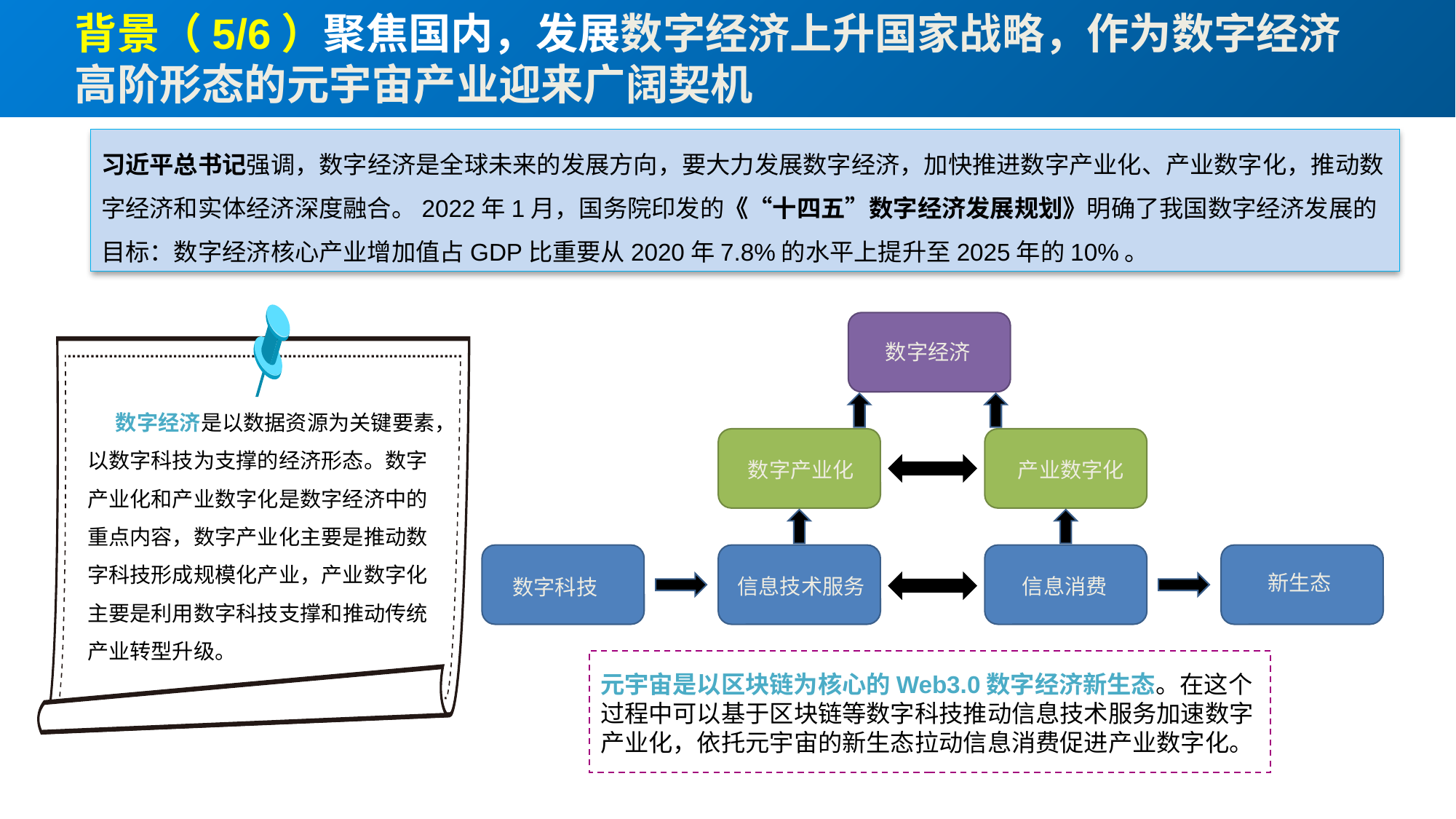

背景（5/6）聚焦国内，发展数字经济上升国家战略，作为数字经济高阶形态的元宇宙产业迎来广阔契机
习近平总书记强调，数字经济是全球未来的发展方向，要大力发展数字经济，加快推进数字产业化、产业数字化，推动数字经济和实体经济深度融合。2022年1月，国务院印发的《“十四五”数字经济发展规划》明确了我国数字经济发展的目标：数字经济核心产业增加值占GDP比重要从2020年7.8%的水平上提升至2025年的10%。

   数字经济是以数据资源为关键要素，以数字科技为支撑的经济形态。数字产业化和产业数字化是数字经济中的重点内容，数字产业化主要是推动数字科技形成规模化产业，产业数字化主要是利用数字科技支撑和推动传统产业转型升级。

数字经济

数字产业化
产业数字化

新生态
信息消费
信息技术服务
数字科技

元宇宙是以区块链为核心的Web3.0数字经济新生态。在这个过程中可以基于区块链等数字科技推动信息技术服务加速数字产业化，依托元宇宙的新生态拉动信息消费促进产业数字化。